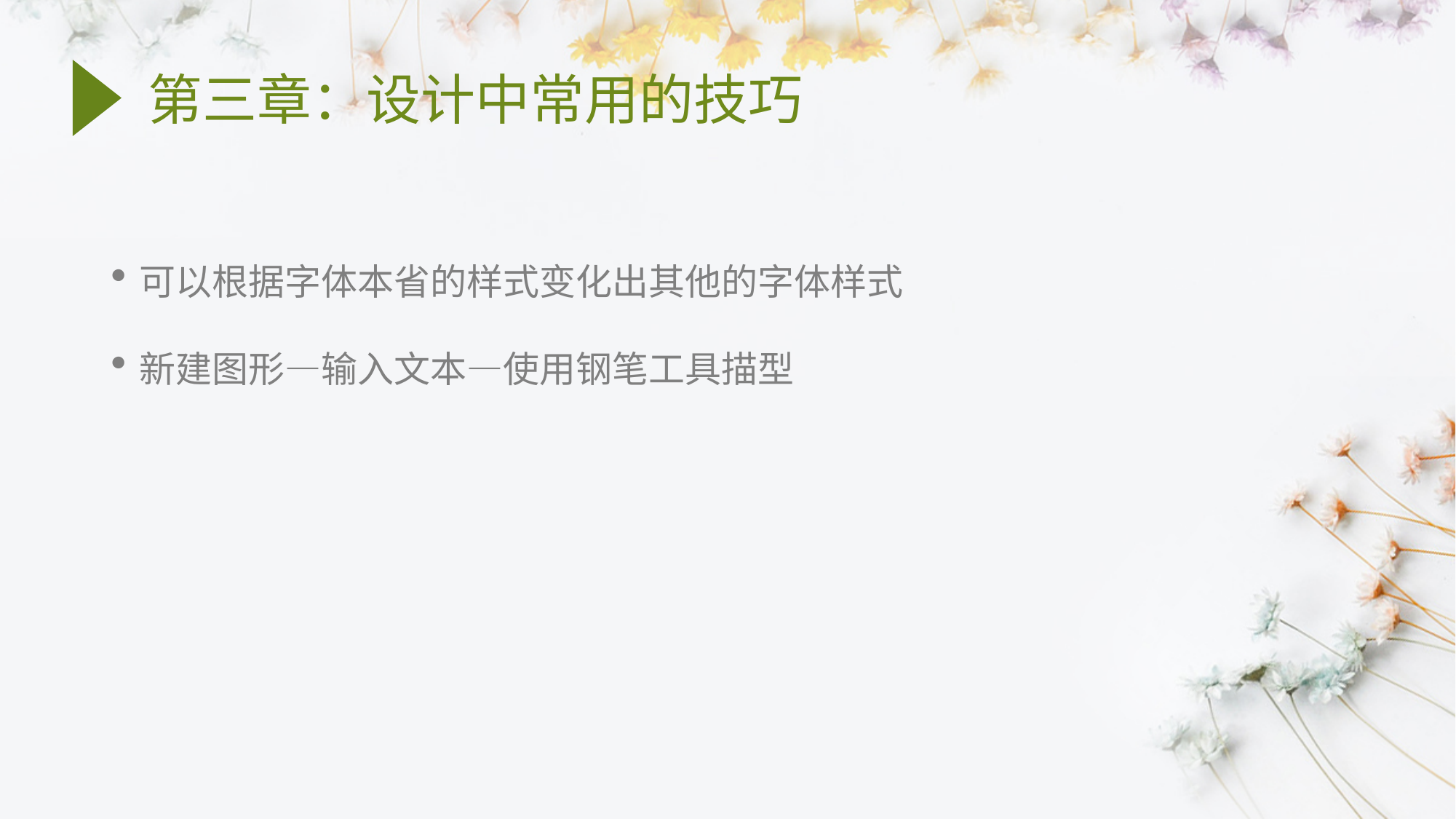

# 第三章：设计中常用的技巧
可以根据字体本省的样式变化出其他的字体样式

新建图形—输入文本—使用钢笔工具描型